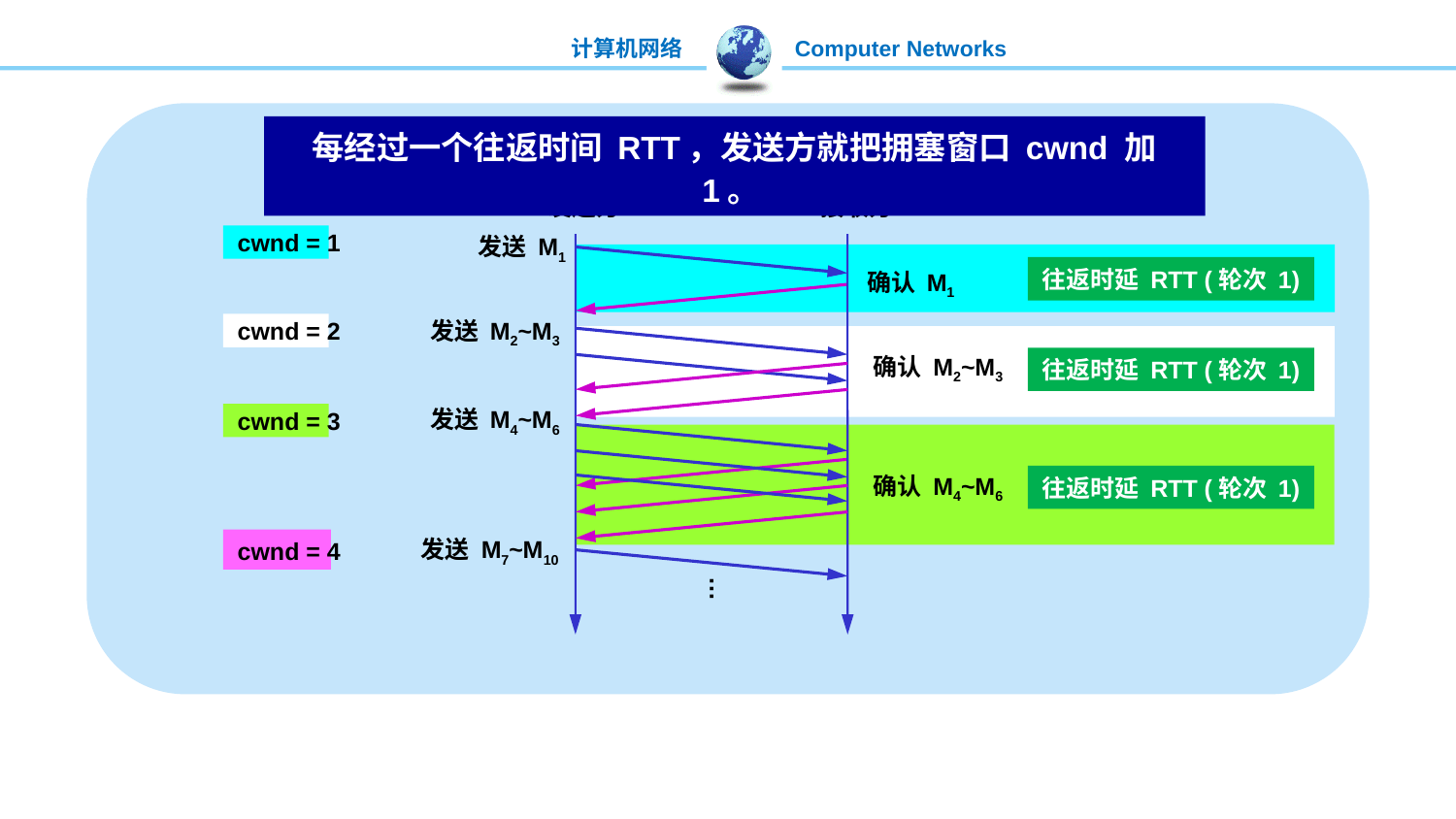

每经过一个往返时间 RTT，发送方就把拥塞窗口 cwnd 加 1。
接收方
发送方
发送 M1
cwnd = 1

往返时延 RTT (轮次 1)
 确认 M1

发送 M2~M3
cwnd = 2

 确认 M2~M3
往返时延 RTT (轮次 1)

发送 M4~M6
cwnd = 3

 确认 M4~M6
往返时延 RTT (轮次 1)

发送 M7~M10
cwnd = 4

…